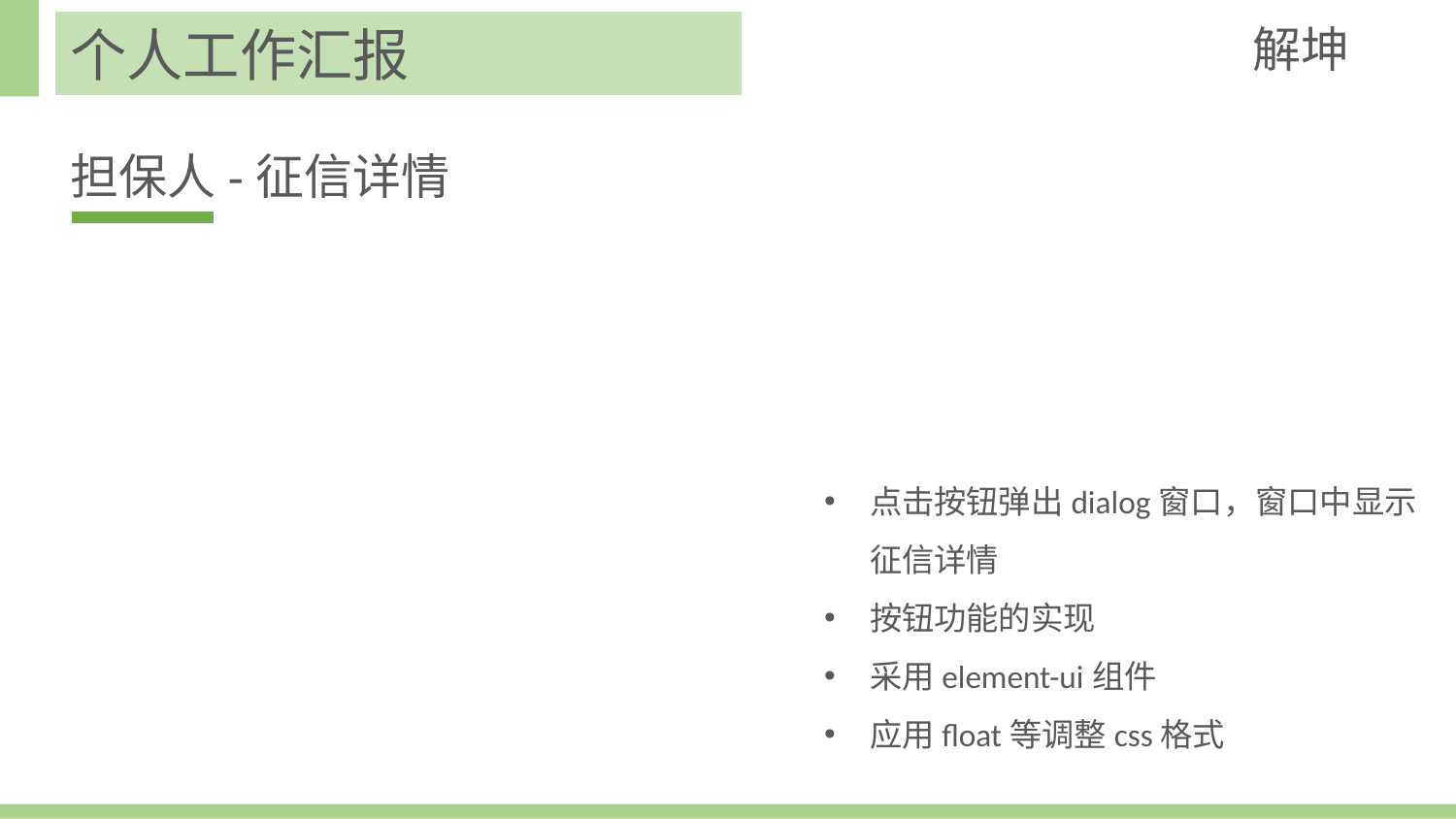

解坤
个人工作汇报
担保人-征信详情
点击按钮弹出dialog窗口，窗口中显示征信详情
按钮功能的实现
采用element-ui组件
应用float等调整css格式